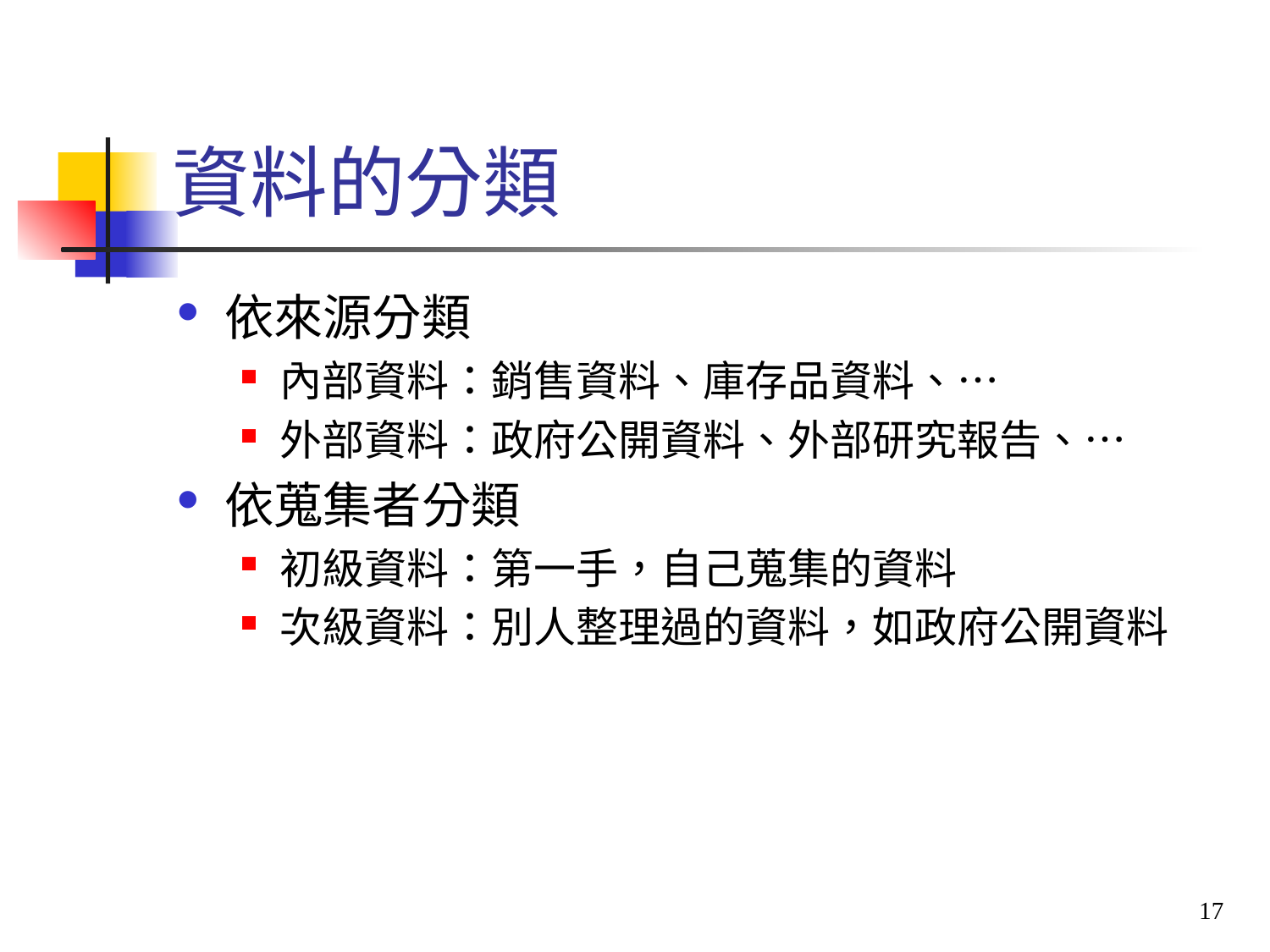

# 資料的分類
依來源分類
內部資料：銷售資料、庫存品資料、…
外部資料：政府公開資料、外部研究報告、…
依蒐集者分類
初級資料：第一手，自己蒐集的資料
次級資料：別人整理過的資料，如政府公開資料